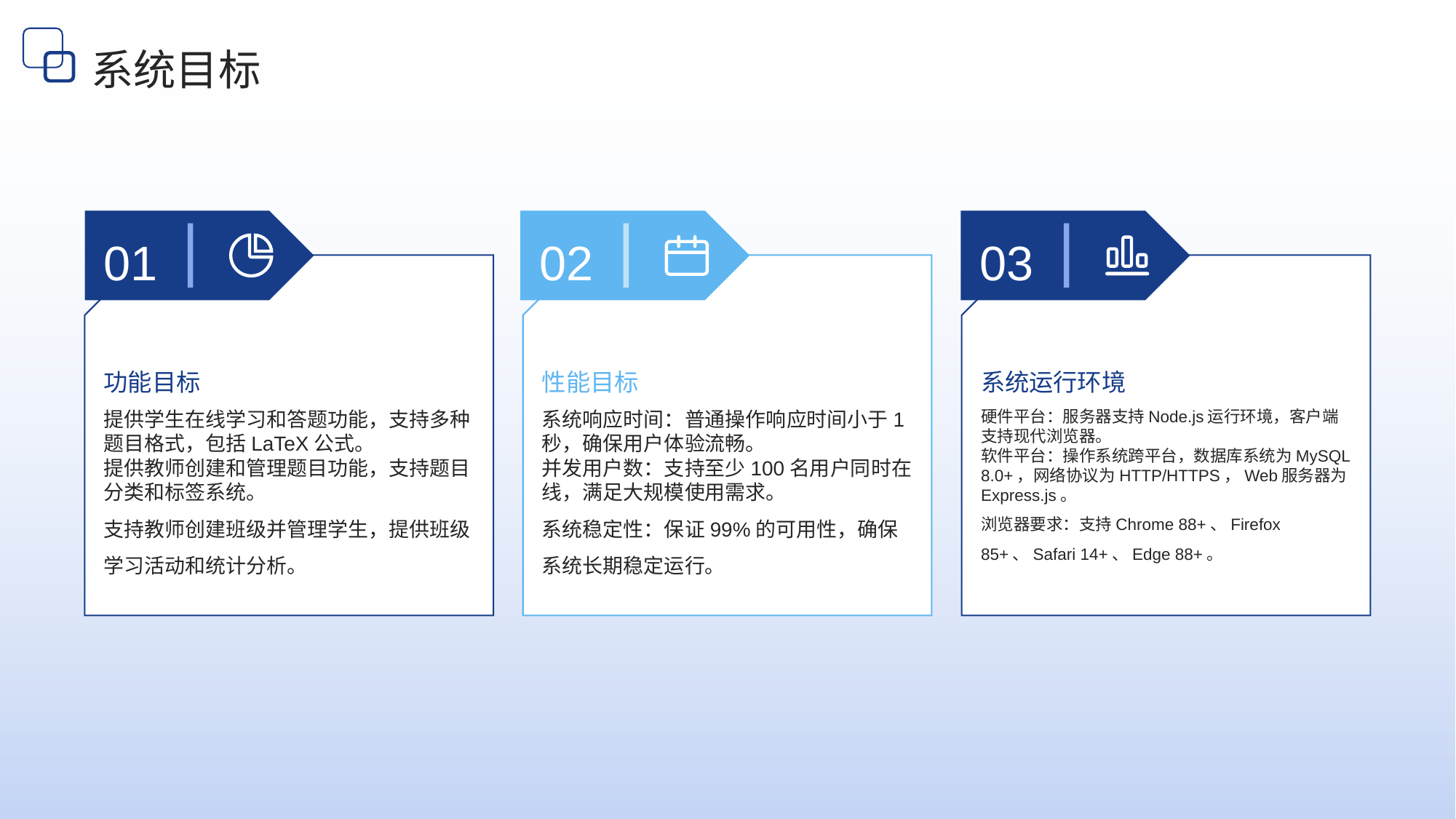

系统目标

01
02
03

功能目标
性能目标
系统运行环境
提供学生在线学习和答题功能，支持多种题目格式，包括LaTeX公式。
提供教师创建和管理题目功能，支持题目分类和标签系统。
支持教师创建班级并管理学生，提供班级学习活动和统计分析。
系统响应时间：普通操作响应时间小于1秒，确保用户体验流畅。
并发用户数：支持至少100名用户同时在线，满足大规模使用需求。
系统稳定性：保证99%的可用性，确保系统长期稳定运行。
硬件平台：服务器支持Node.js运行环境，客户端支持现代浏览器。
软件平台：操作系统跨平台，数据库系统为MySQL 8.0+，网络协议为HTTP/HTTPS，Web服务器为Express.js。
浏览器要求：支持Chrome 88+、Firefox 85+、Safari 14+、Edge 88+。